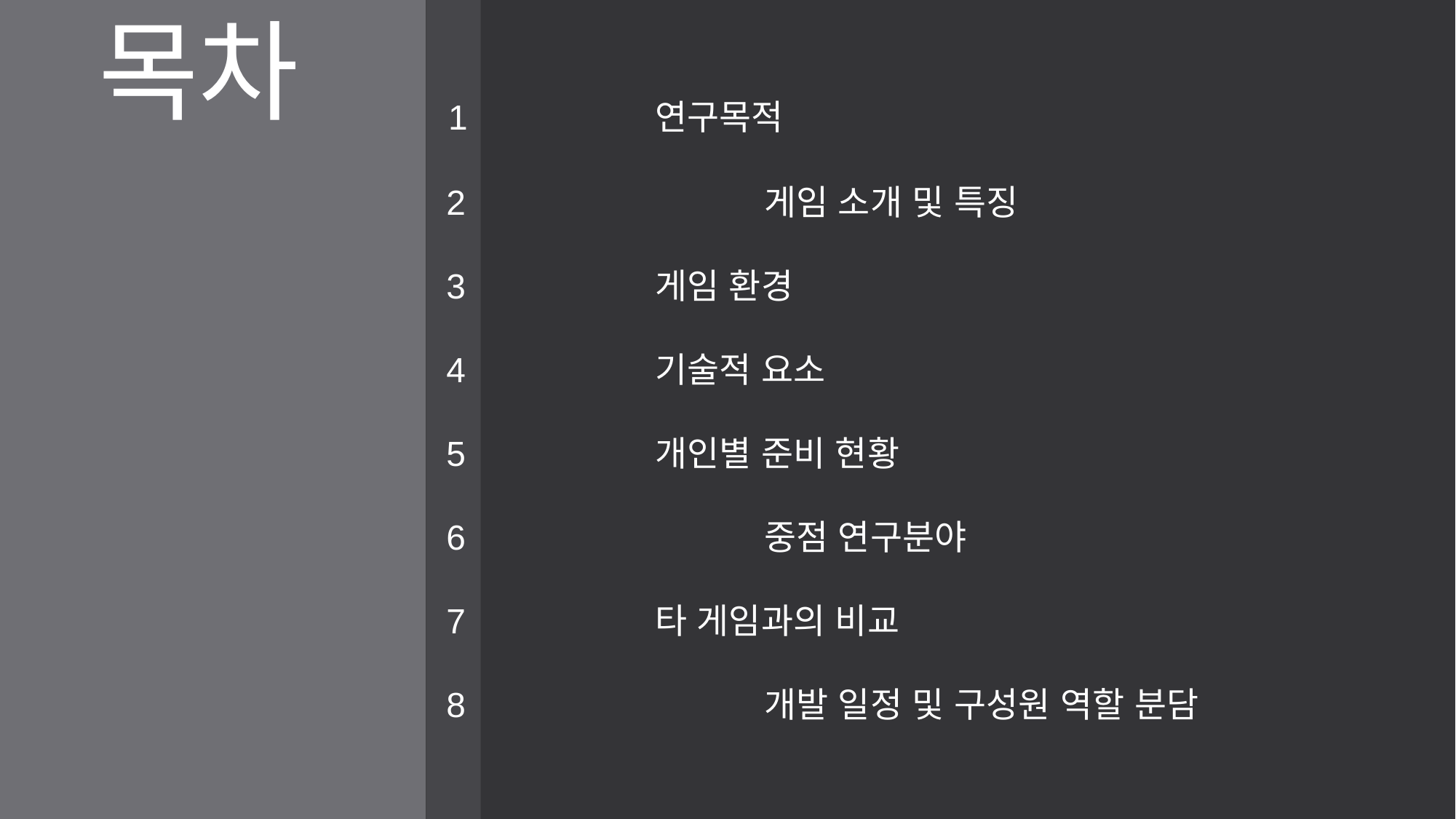

# 목차
 1  		연구목적

 2 			게임 소개 및 특징

 3  		게임 환경

 4  		기술적 요소

 5  		개인별 준비 현황

 6 			중점 연구분야

 7   		타 게임과의 비교

 8			개발 일정 및 구성원 역할 분담